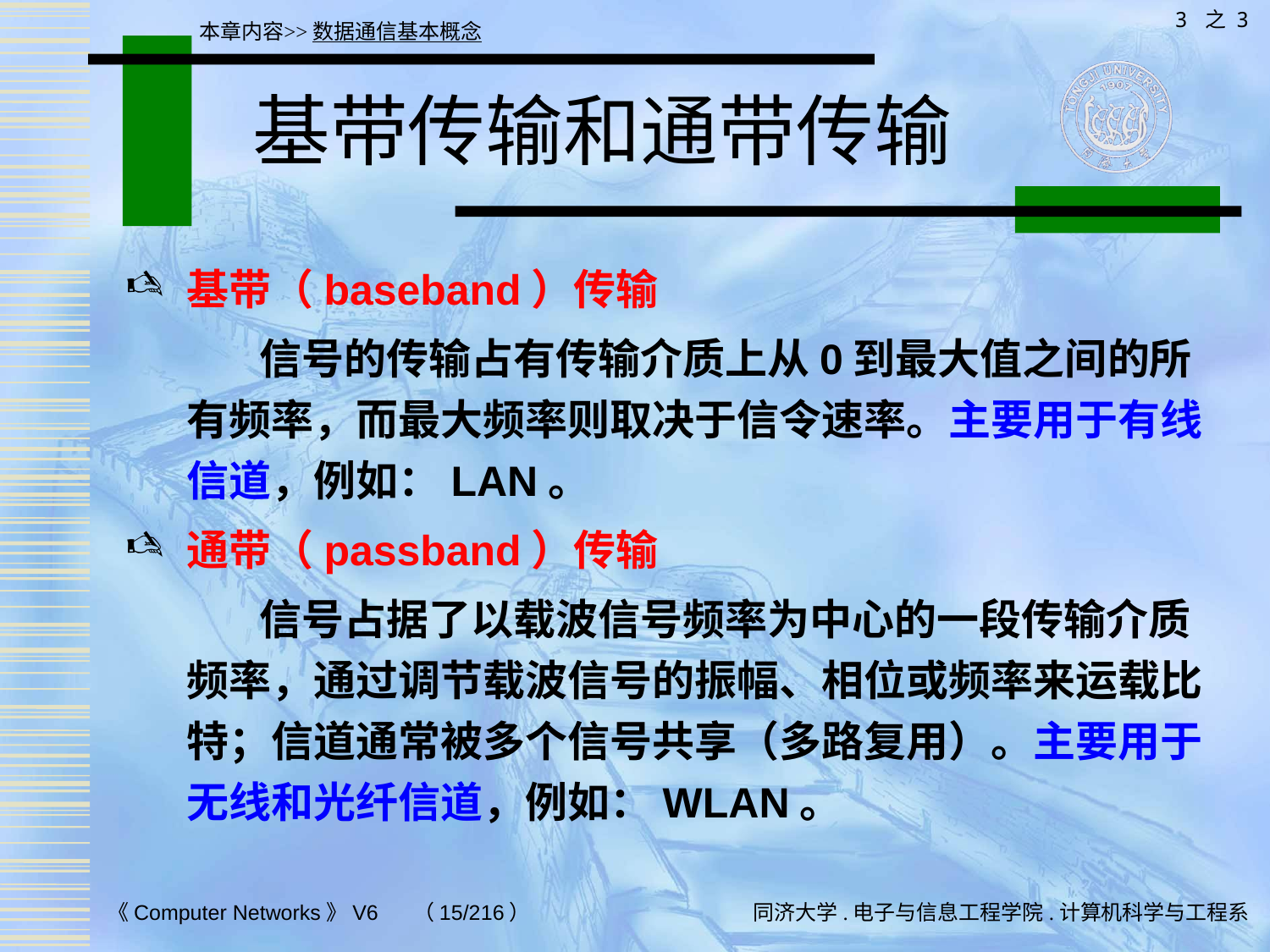

3 之 3
本章内容>>数据通信基本概念
# 基带传输和通带传输
基带（baseband）传输
             信号的传输占有传输介质上从0到最大值之间的所有频率，而最大频率则取决于信令速率。主要用于有线信道，例如：LAN。
通带（passband）传输
             信号占据了以载波信号频率为中心的一段传输介质频率，通过调节载波信号的振幅、相位或频率来运载比特；信道通常被多个信号共享（多路复用）。主要用于无线和光纤信道，例如：WLAN。